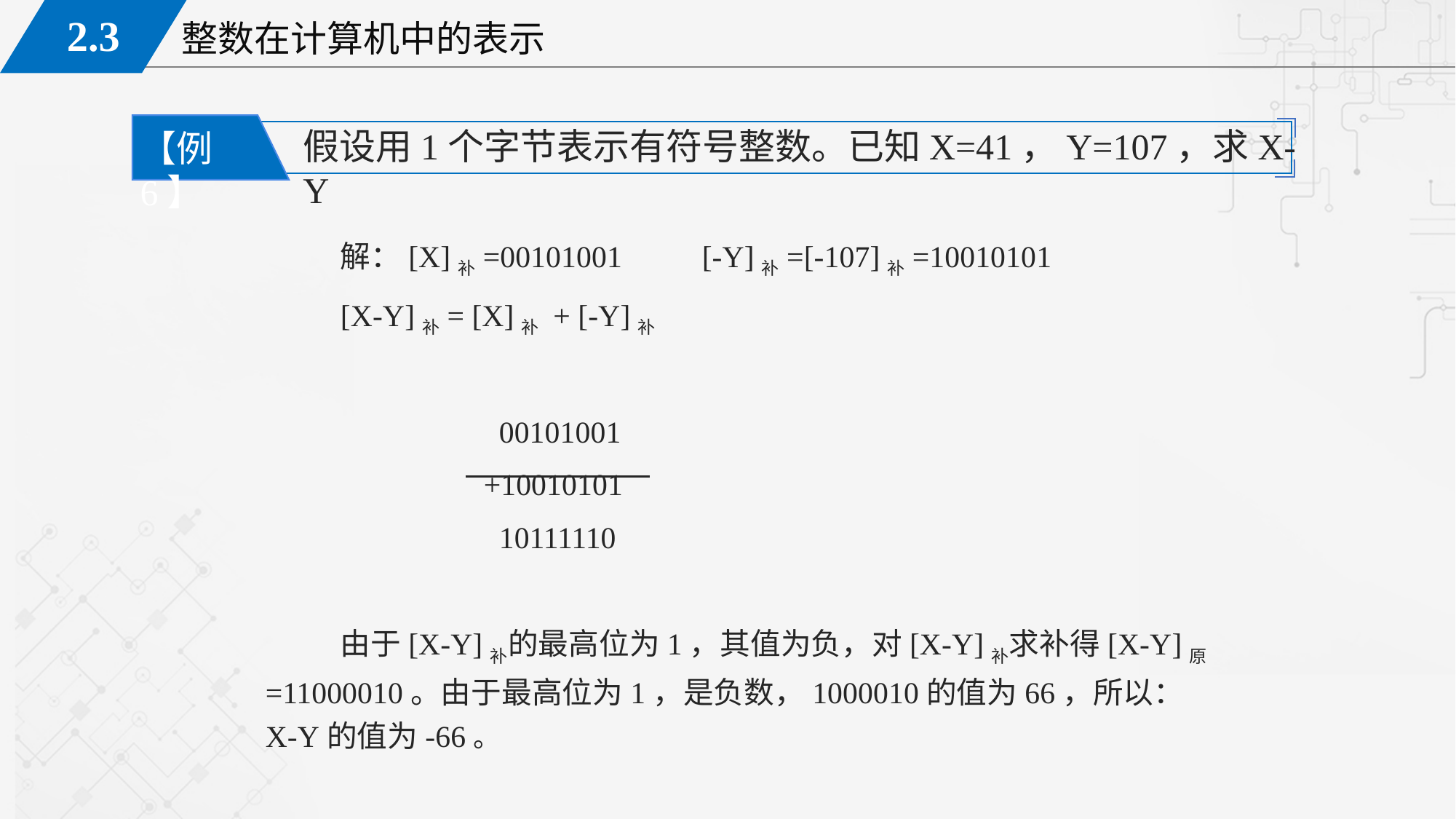

假设用1个字节表示有符号整数。已知X=41，Y=107，求X-Y

【例6】

解：[X]补=00101001  	[-Y]补=[-107]补=10010101
[X-Y]补= [X]补 + [-Y]补

		  00101001
		+10010101
		  10111110

由于[X-Y]补的最高位为1，其值为负，对[X-Y]补求补得[X-Y]原=11000010。由于最高位为1，是负数，1000010的值为66，所以：X-Y的值为-66。